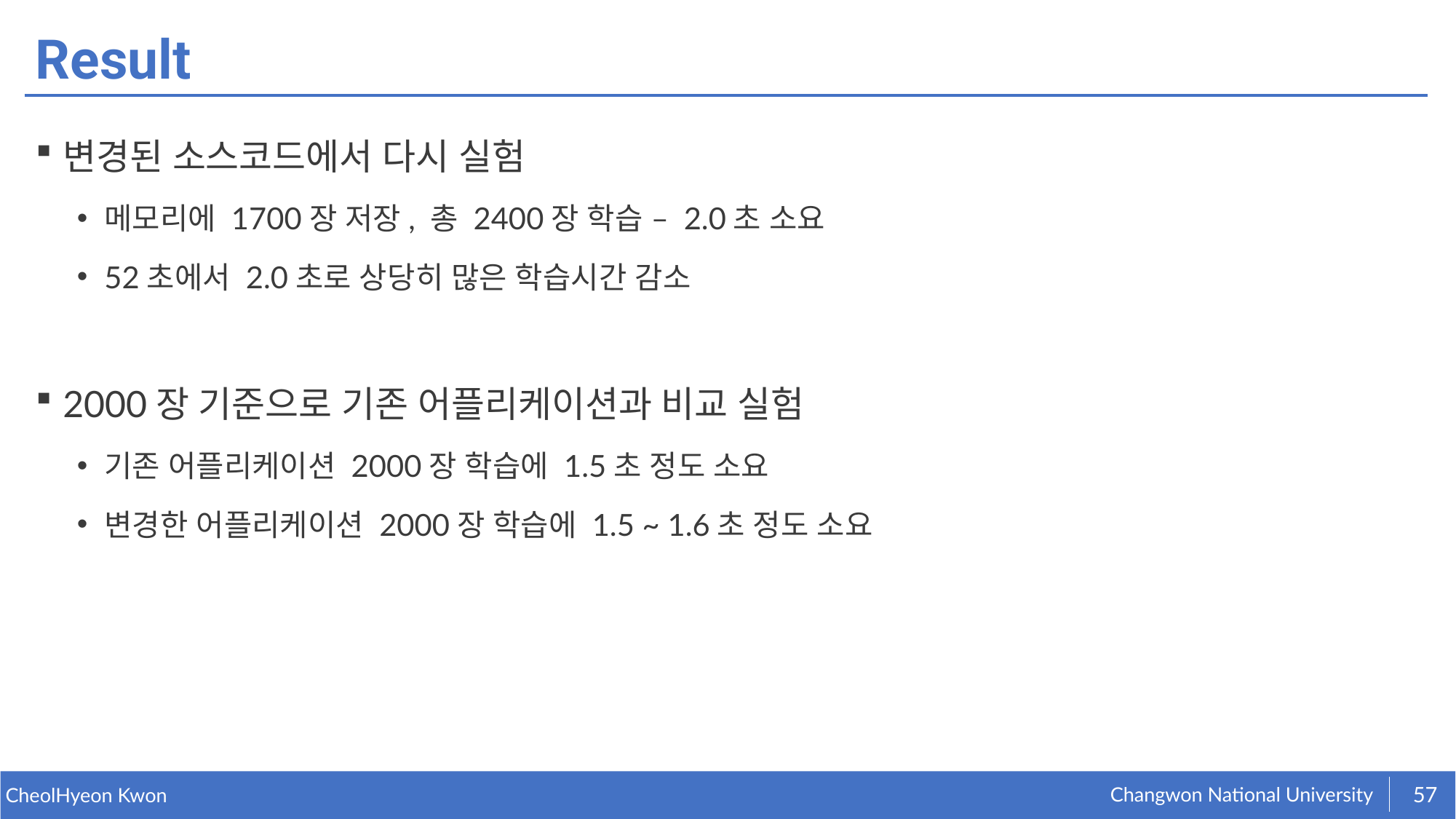

# Result
변경된 소스코드에서 다시 실험
메모리에 1700장 저장, 총 2400장 학습 – 2.0초 소요
52초에서 2.0초로 상당히 많은 학습시간 감소

2000장 기준으로 기존 어플리케이션과 비교 실험
기존 어플리케이션 2000장 학습에 1.5초 정도 소요
변경한 어플리케이션 2000장 학습에 1.5 ~ 1.6초 정도 소요

57